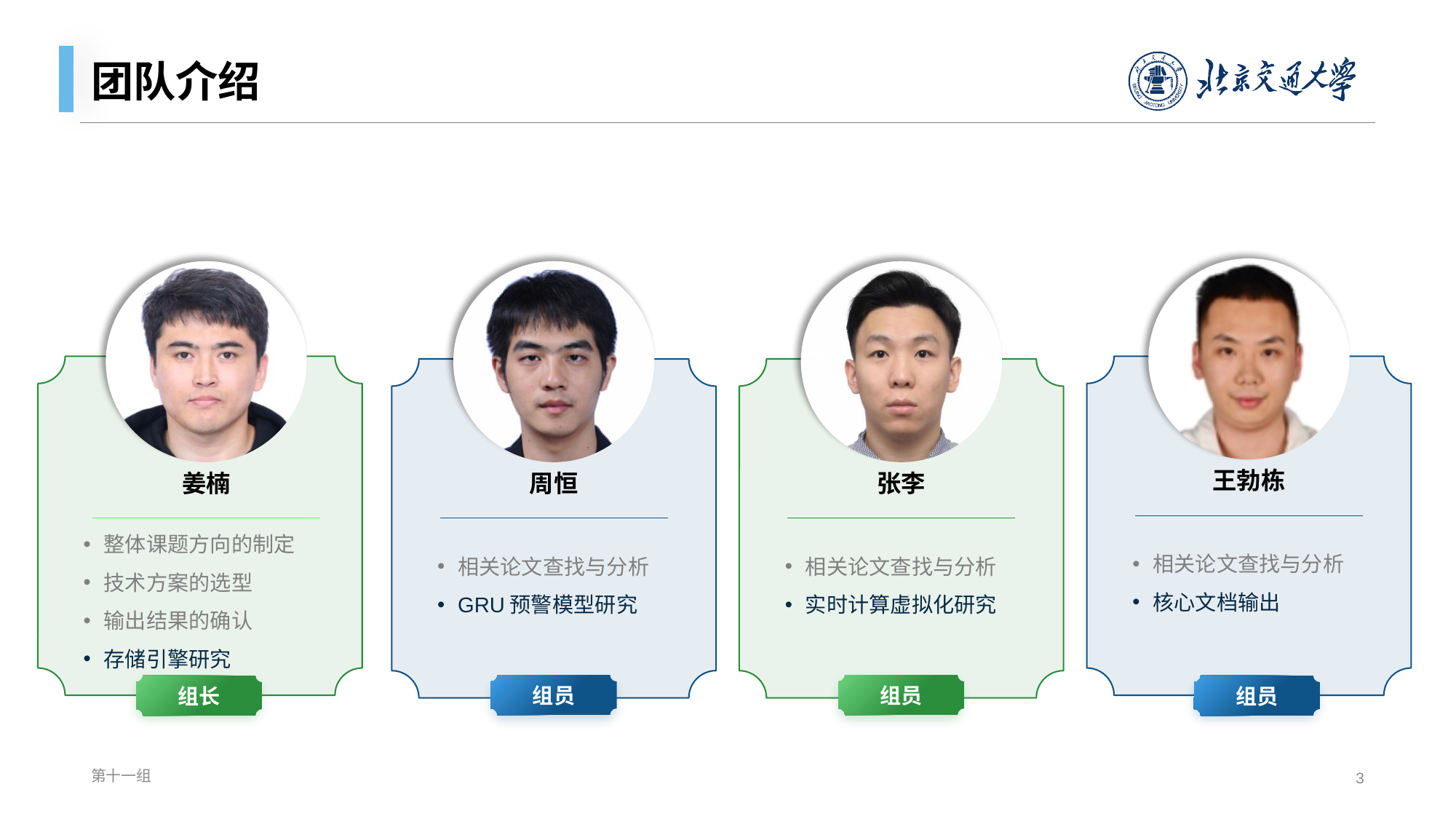

# 团队介绍

王勃栋
姜楠
周恒
张李
整体课题方向的制定
技术方案的选型
输出结果的确认
存储引擎研究
相关论文查找与分析
核心文档输出
相关论文查找与分析
GRU预警模型研究
相关论文查找与分析
实时计算虚拟化研究
组员
组员
组员

组长
第十一组
3